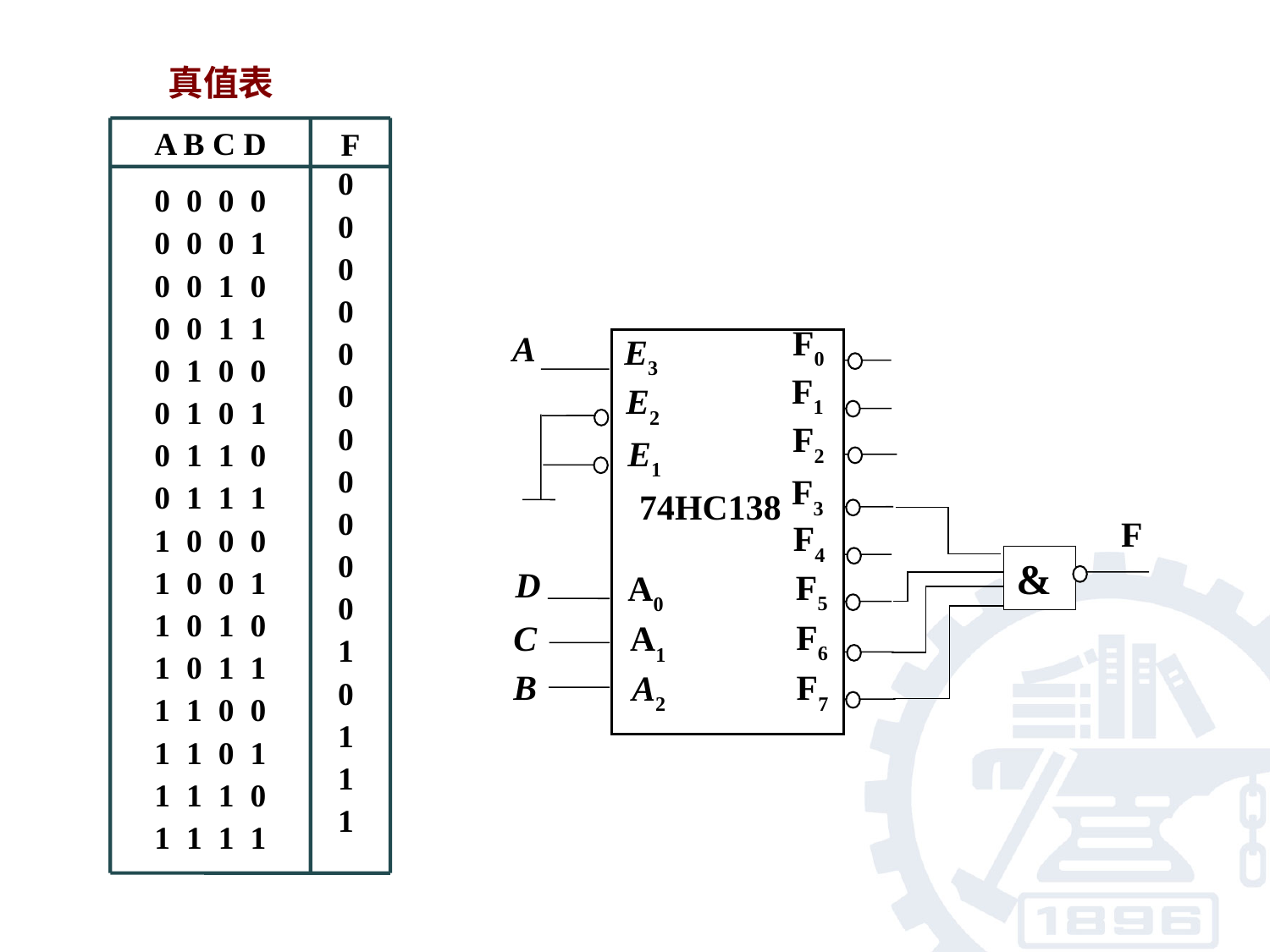

真值表
A B C D

F

0
0
0
0
0
0
0
0
0
0
0
1
0
1
1
1
0  0  0  0
0  0  0  1
0  0  1  0
0  0  1  1
0  1  0  0
0  1  0  1
0  1  1  0
0  1  1  1
1  0  0  0
1  0  0  1
1  0  1  0
1  0  1  1
1  1  0  0
1  1  0  1
1  1  1  0
1  1  1  1

F0
A
E3

F1

E2

F2
E1

F3
74HC138

F
F4
&

D

F5
A0

F6
C

A1

B

F7
A2